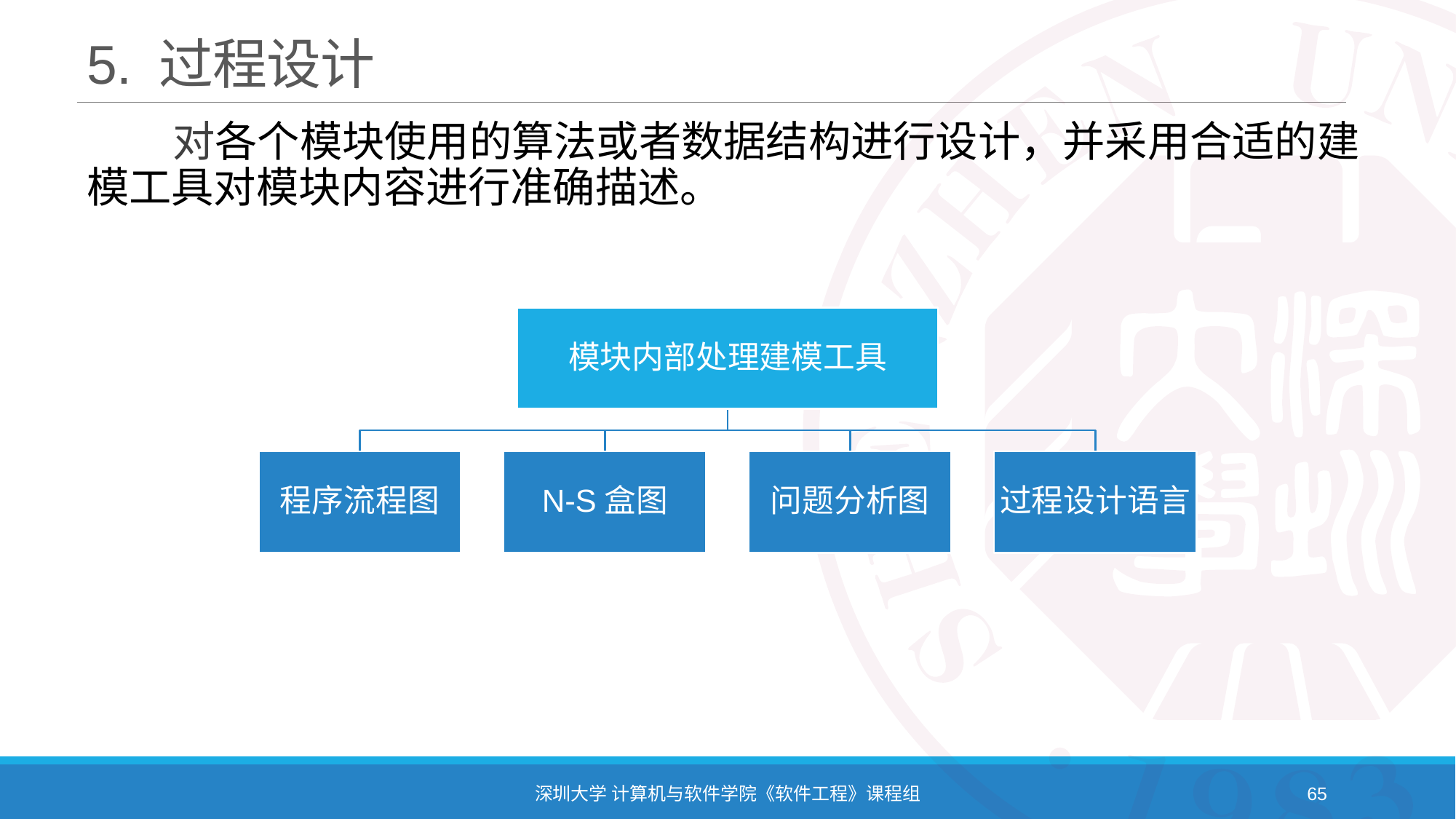

# 5. 过程设计
        对各个模块使用的算法或者数据结构进行设计，并采用合适的建模工具对模块内容进行准确描述。

模块内部处理建模工具
程序流程图
N-S盒图
问题分析图
过程设计语言
深圳大学 计算机与软件学院《软件工程》课程组
65